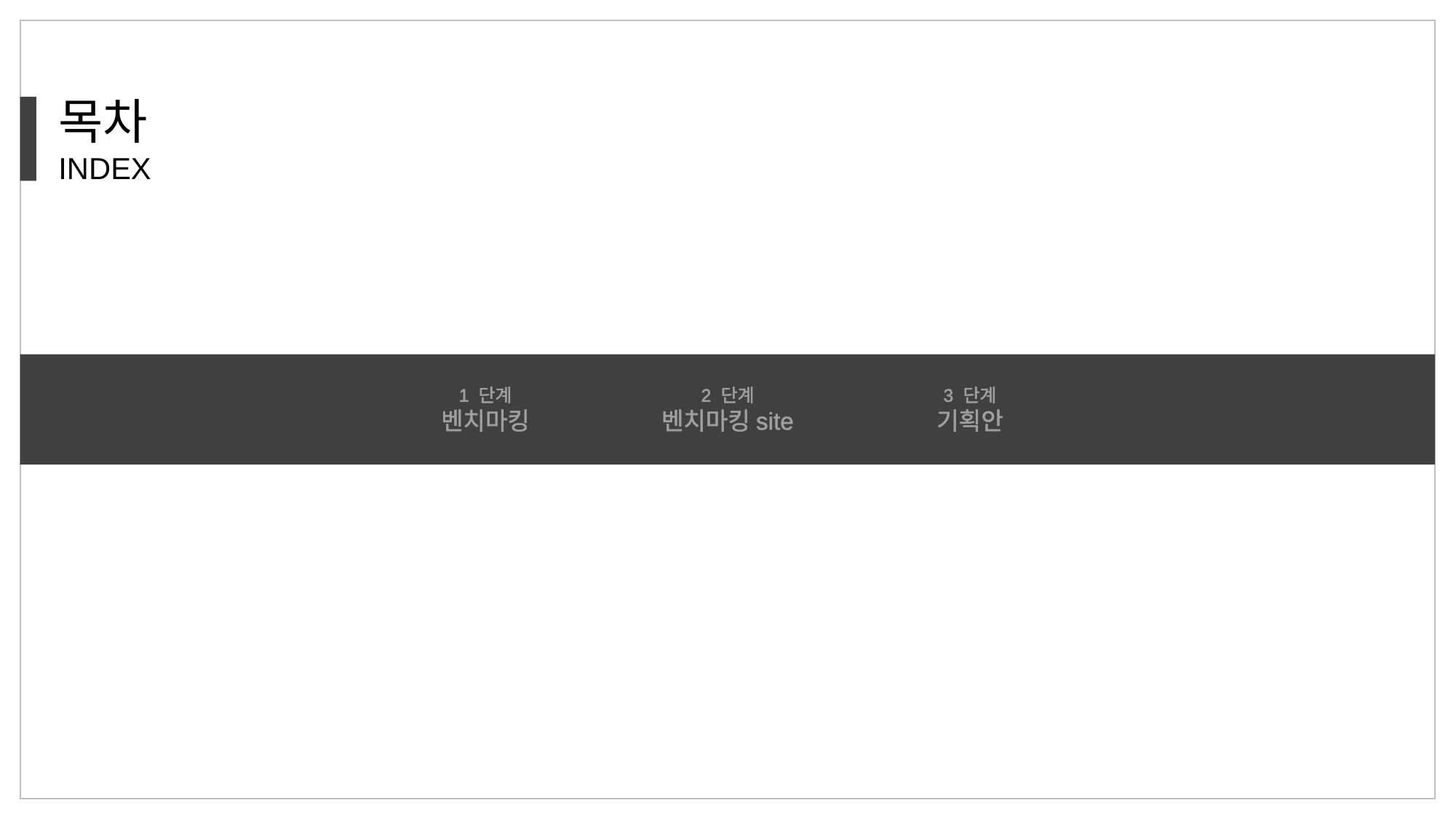

목차
INDEX

1 단계
벤치마킹
2 단계
벤치마킹site
3 단계
기획안